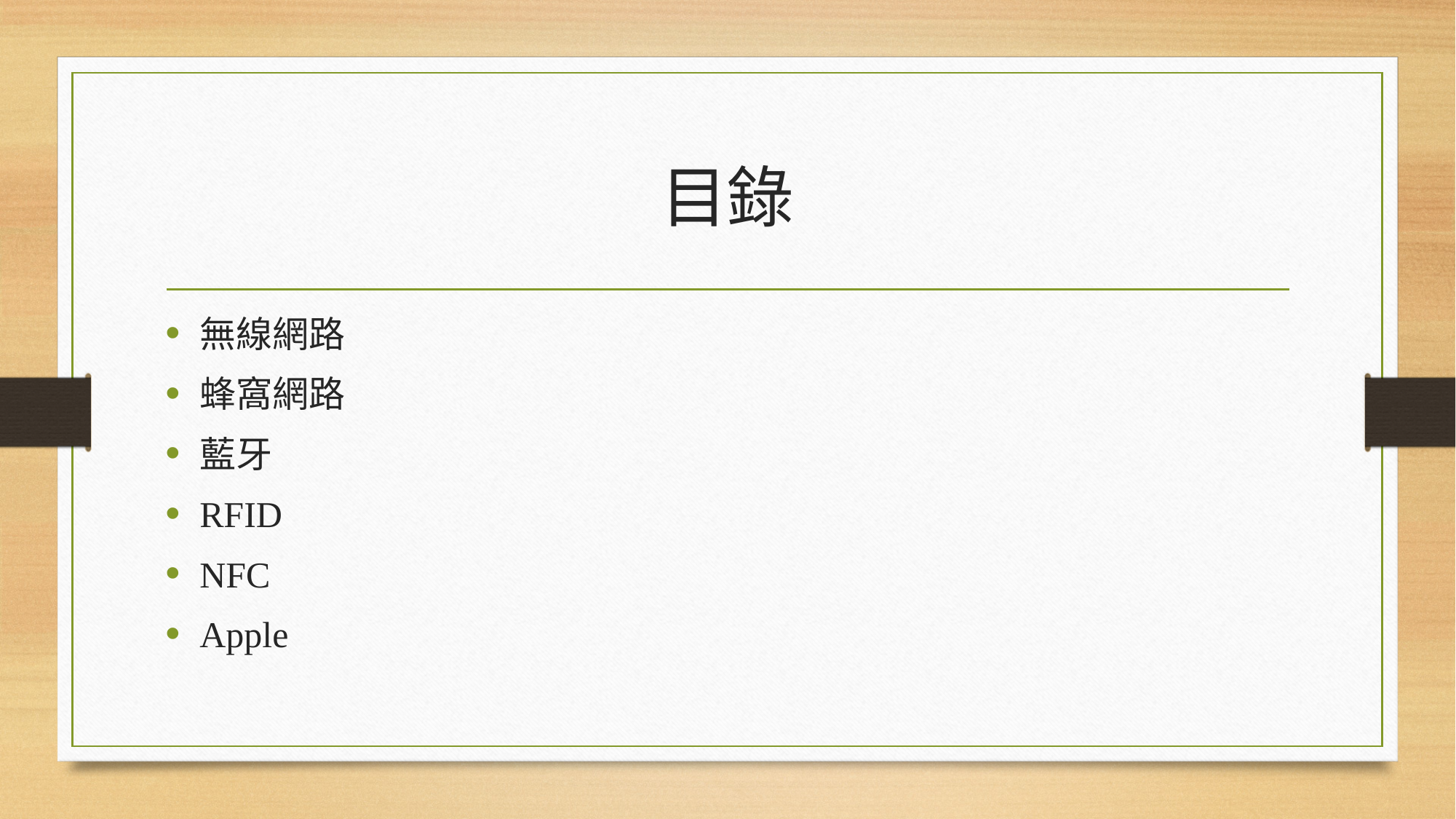

# 目錄
無線網路
蜂窩網路
藍牙
RFID
NFC
Apple